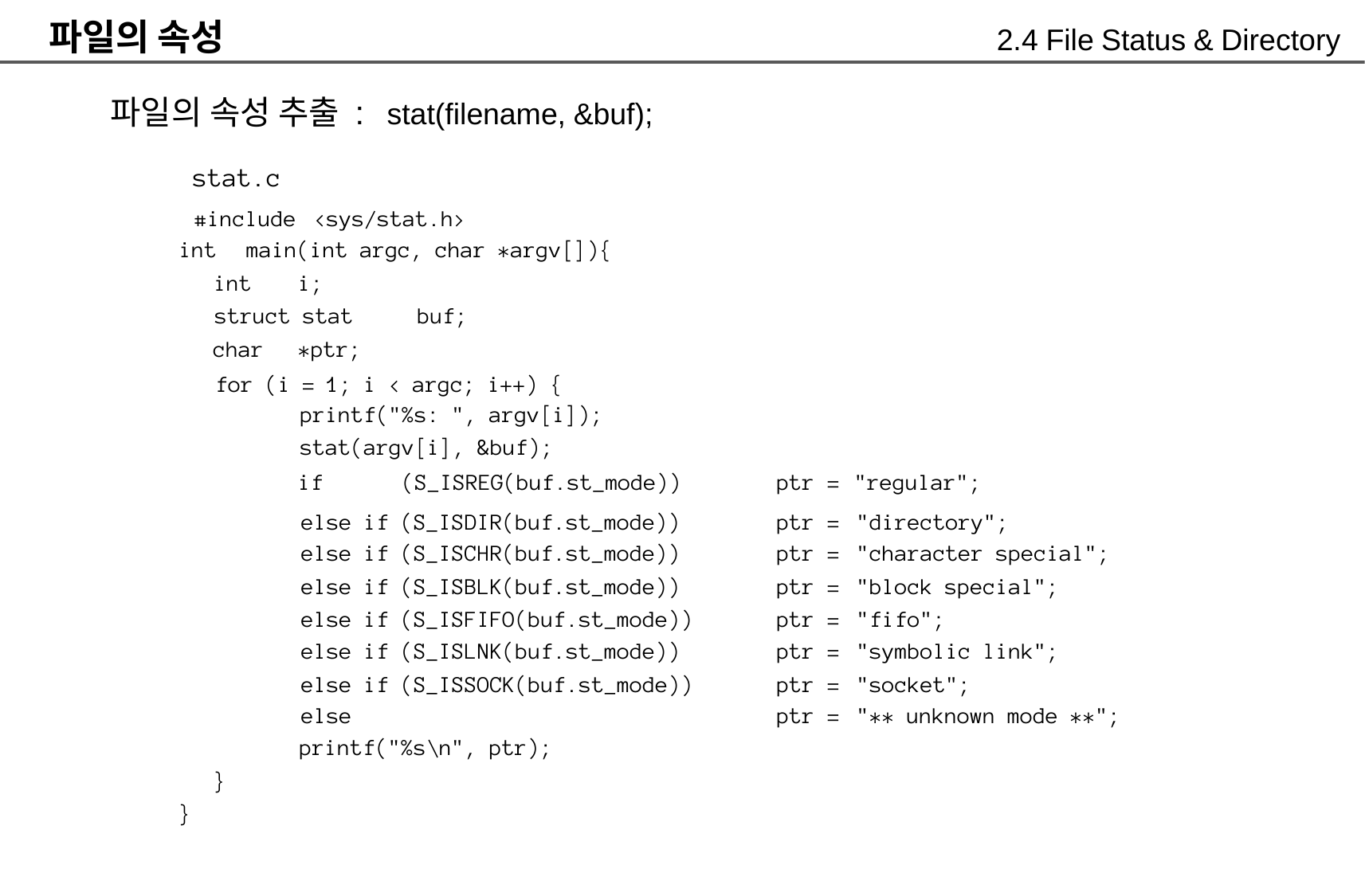

파일의 속성

	파일의 속성 추출 :   stat(filename, &buf);

		stat.c

			#include   <sys/stat.h>
2.4 File Status & Directory

int
main(int  argc,  char  *argv[]){
int
i;
struct  stat
buf;
char
*ptr;
for  (i  =  1;  i  <  argc;  i++)  {
	printf("%s:  ",  argv[i]);
	stat(argv[i],  &buf);
if
(S_ISREG(buf.st_mode))
ptr
=
"regular";
else  if  (S_ISDIR(buf.st_mode))
else  if  (S_ISCHR(buf.st_mode))
else  if  (S_ISBLK(buf.st_mode))
else  if  (S_ISFIFO(buf.st_mode))
else  if  (S_ISLNK(buf.st_mode))
else  if  (S_ISSOCK(buf.st_mode))
else
ptr
ptr
ptr
ptr
ptr
ptr
ptr
=
=
=
=
=
=
=
"directory";
"character  special";
"block  special";
"fifo";
"symbolic  link";
"socket";
"**  unknown  mode  **";
printf("%s\n",  ptr);
}
}